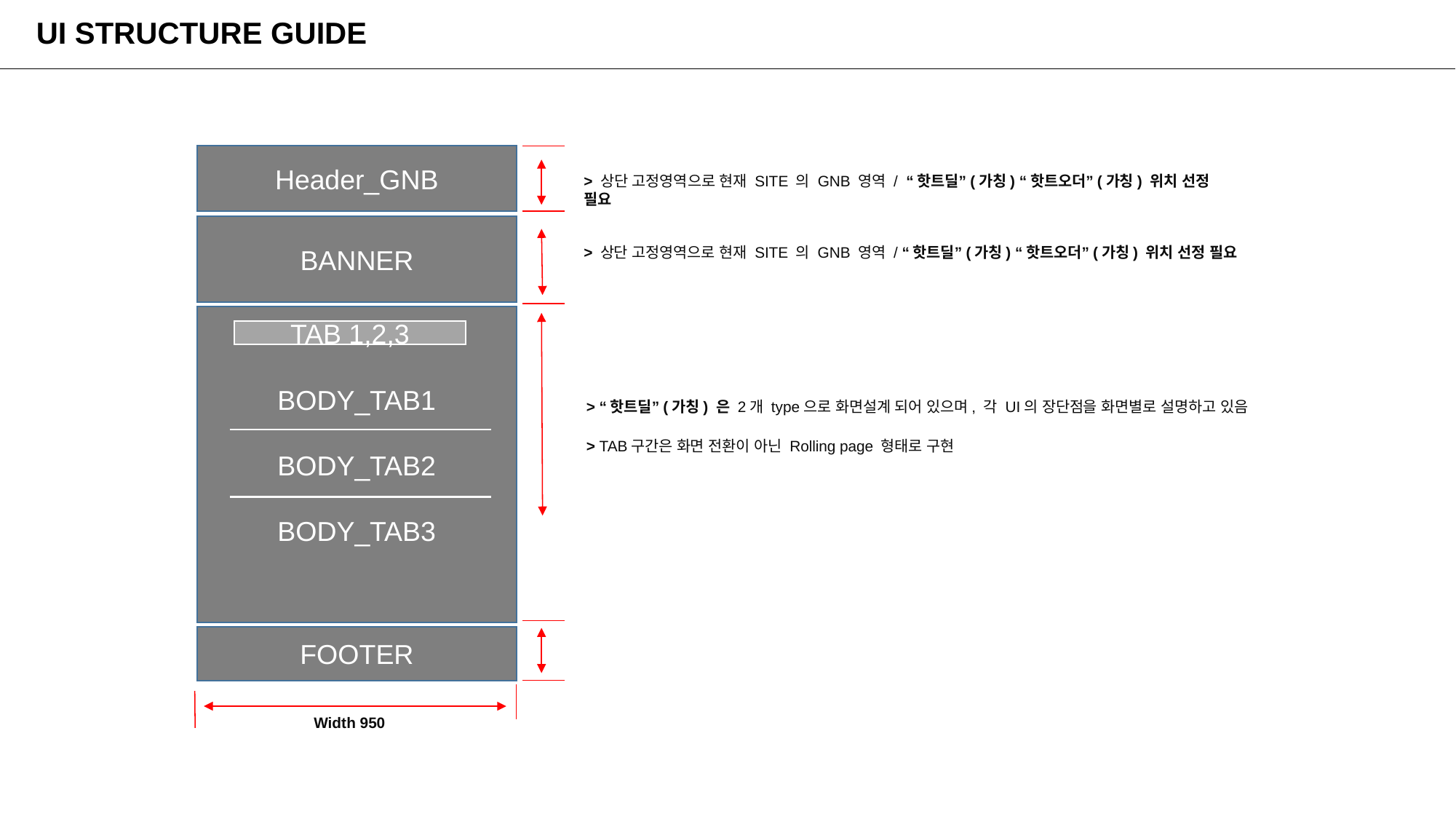

# UI STRUCTURE GUIDE
Header_GNB
> 상단 고정영역으로 현재 SITE 의 GNB 영역 /  “핫트딜”(가칭) “핫트오더”(가칭) 위치 선정 필요
BANNER
> 상단 고정영역으로 현재 SITE 의 GNB 영역 / “핫트딜”(가칭) “핫트오더”(가칭) 위치 선정 필요

BODY_TAB1

BODY_TAB2

BODY_TAB3

TAB 1,2,3
> “핫트딜”(가칭) 은 2개 type으로 화면설계 되어 있으며, 각 UI의 장단점을 화면별로 설명하고 있음
> TAB구간은 화면 전환이 아닌 Rolling page 형태로 구현
FOOTER
Width 950